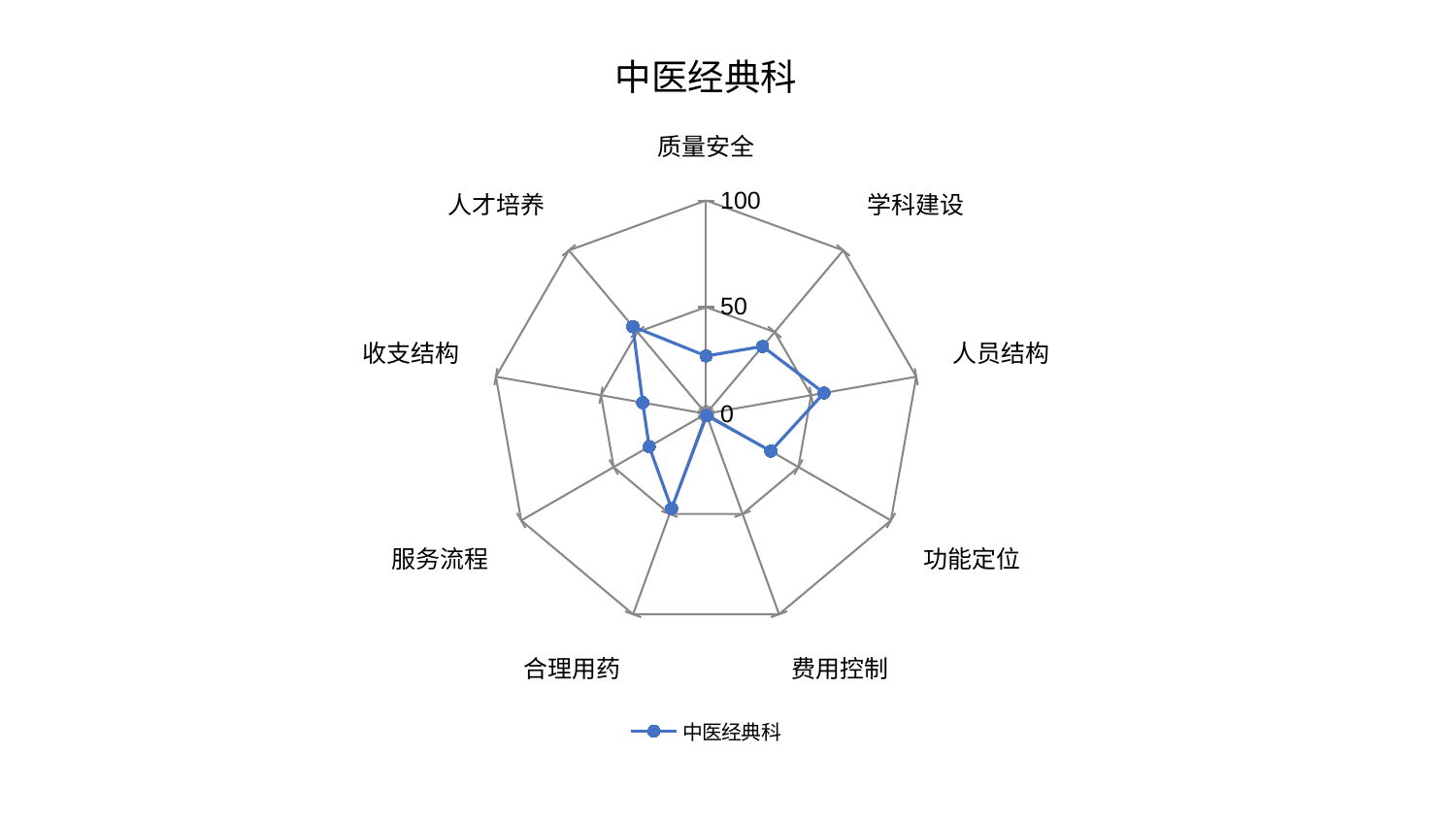

### Chart: 中医经典科

| Category | 中医经典科 |
|---|---|
| 质量安全 | 27.085467159391946 |
| 学科建设 | 41.21452427189936 |
| 人员结构 | 56.119506415471314 |
| 功能定位 | 35.04486841005157 |
| 费用控制 | 0.8806989444070963 |
| 合理用药 | 47.264115511773994 |
| 服务流程 | 30.780347669863424 |
| 收支结构 | 30.15278975216311 |
| 人才培养 | 53.38324960656945 |
320